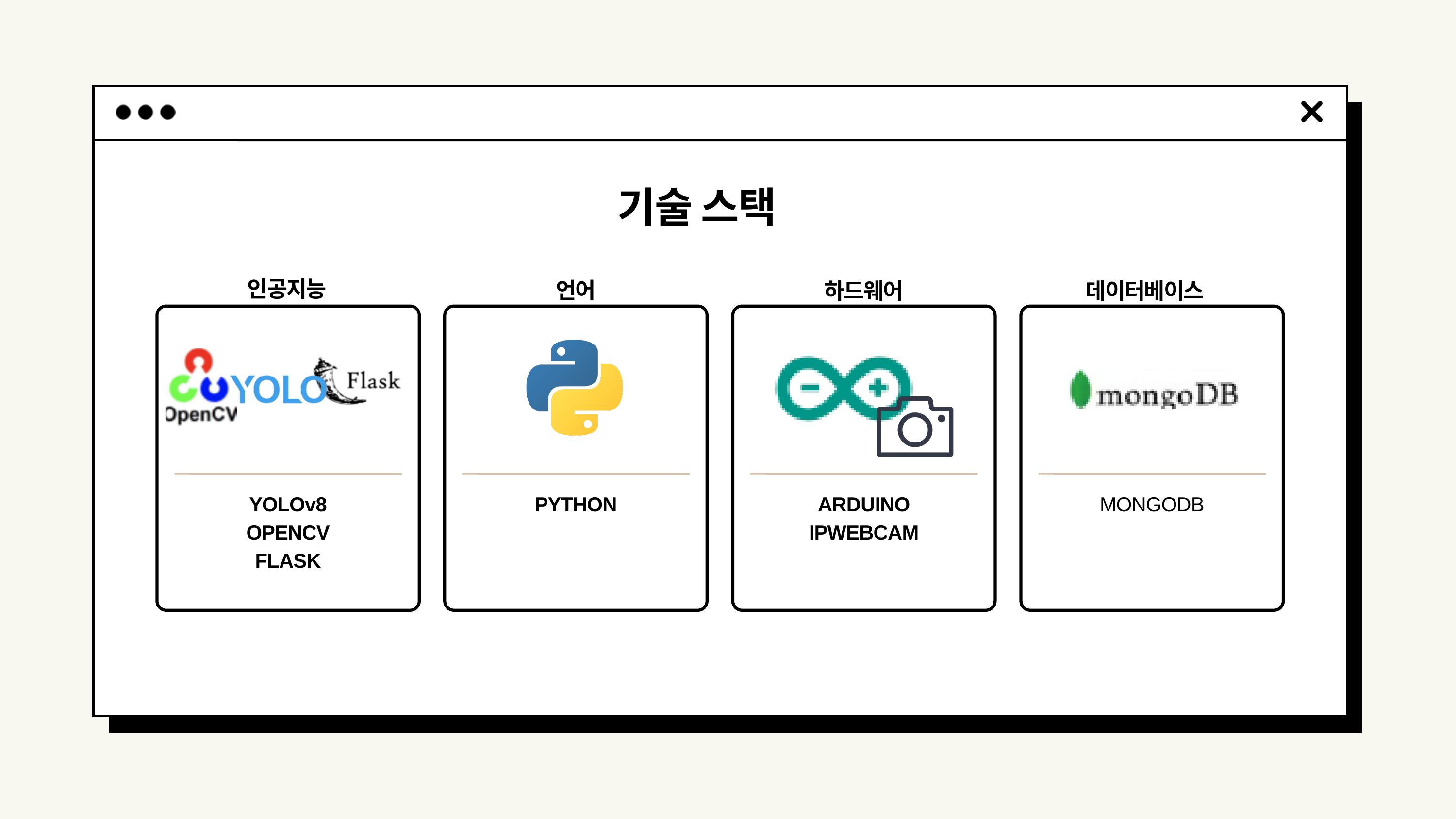

기술 스택
인공지능
언어
하드웨어
데이터베이스

YOLOv8
OPENCV
FLASK

PYTHON
ARDUINO
IPWEBCAM
MONGODB